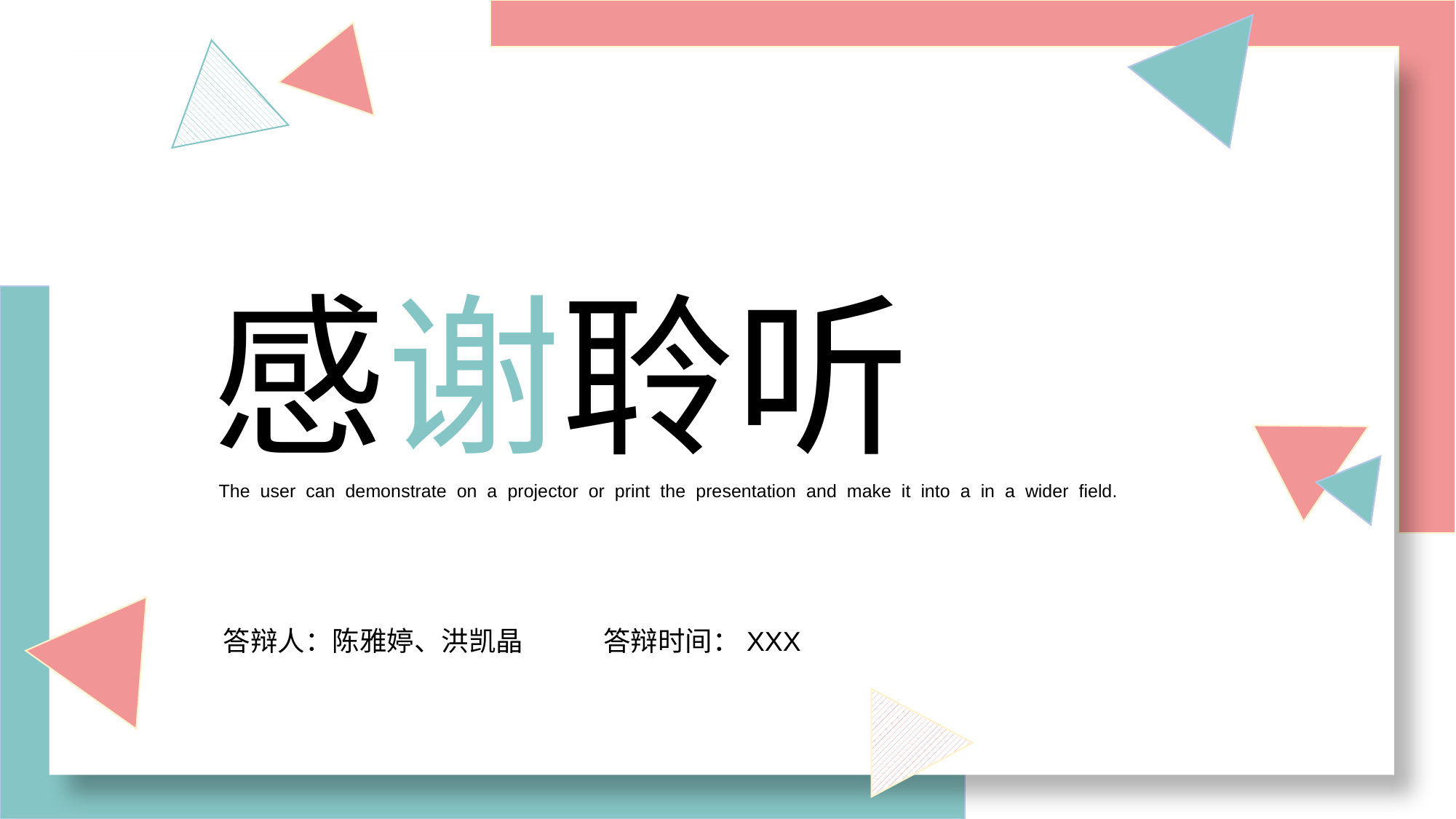

感谢聆听

The  user  can  demonstrate  on  a  projector  or  print  the  presentation  and  make  it  into  a  in  a  wider  field.

答辩人：陈雅婷、洪凯晶             答辩时间：XXX